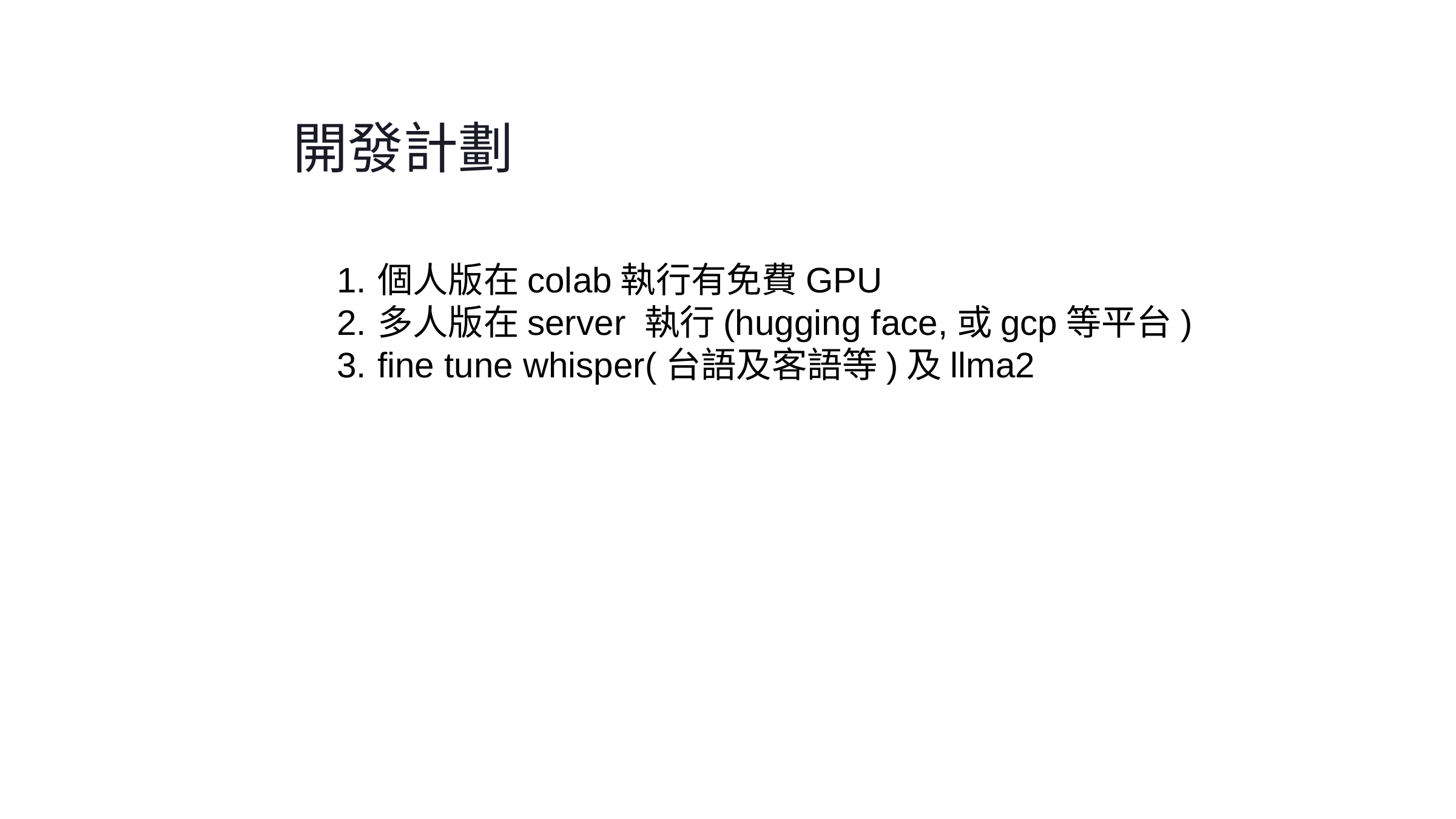

開發計劃

個人版在colab執行有免費GPU
多人版在server 執行(hugging face,或gcp等平台)
fine tune whisper(台語及客語等)及llma2